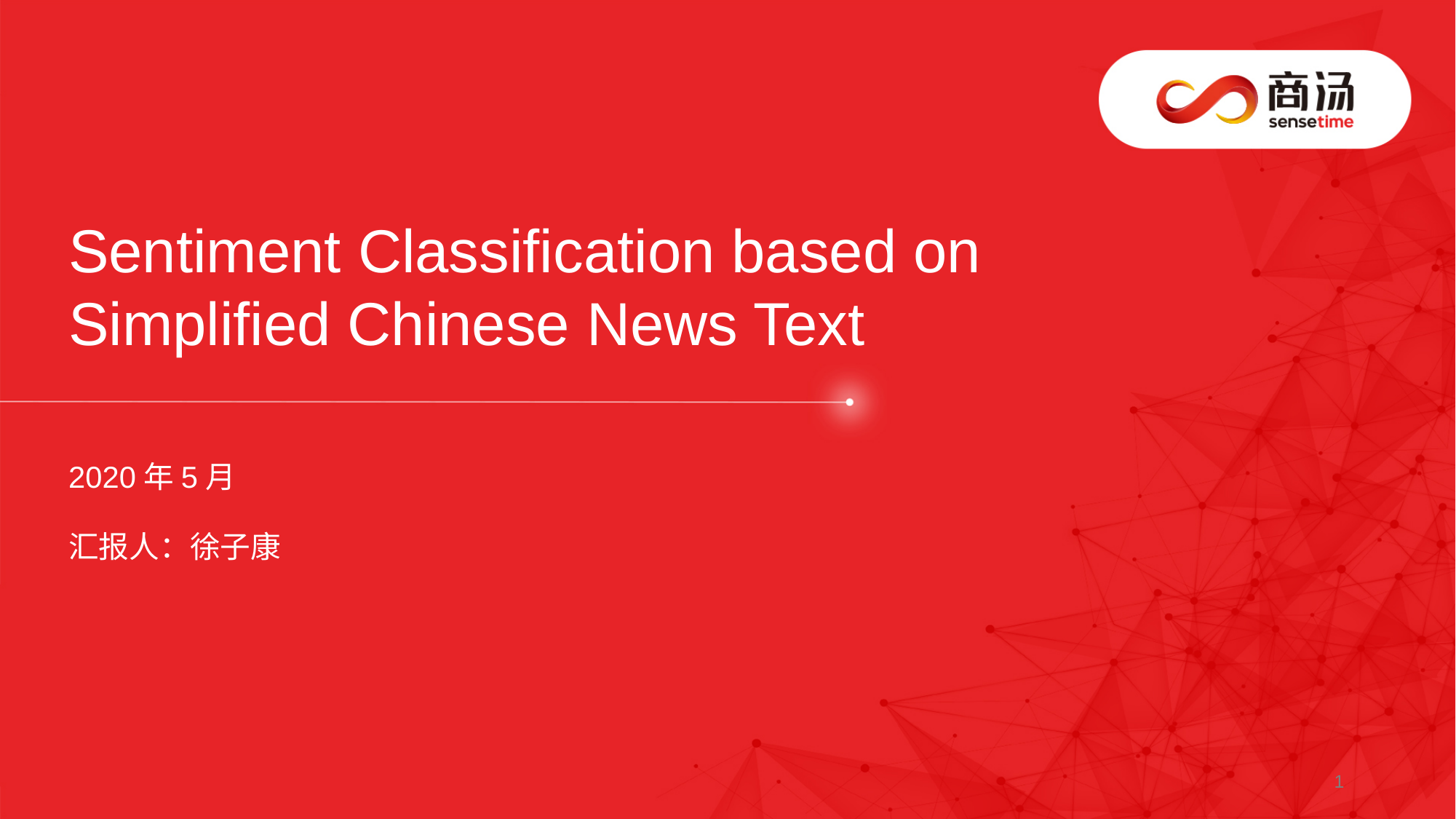

# Sentiment Classification based on Simplified Chinese News Text
2020年5月
汇报人：徐子康
1